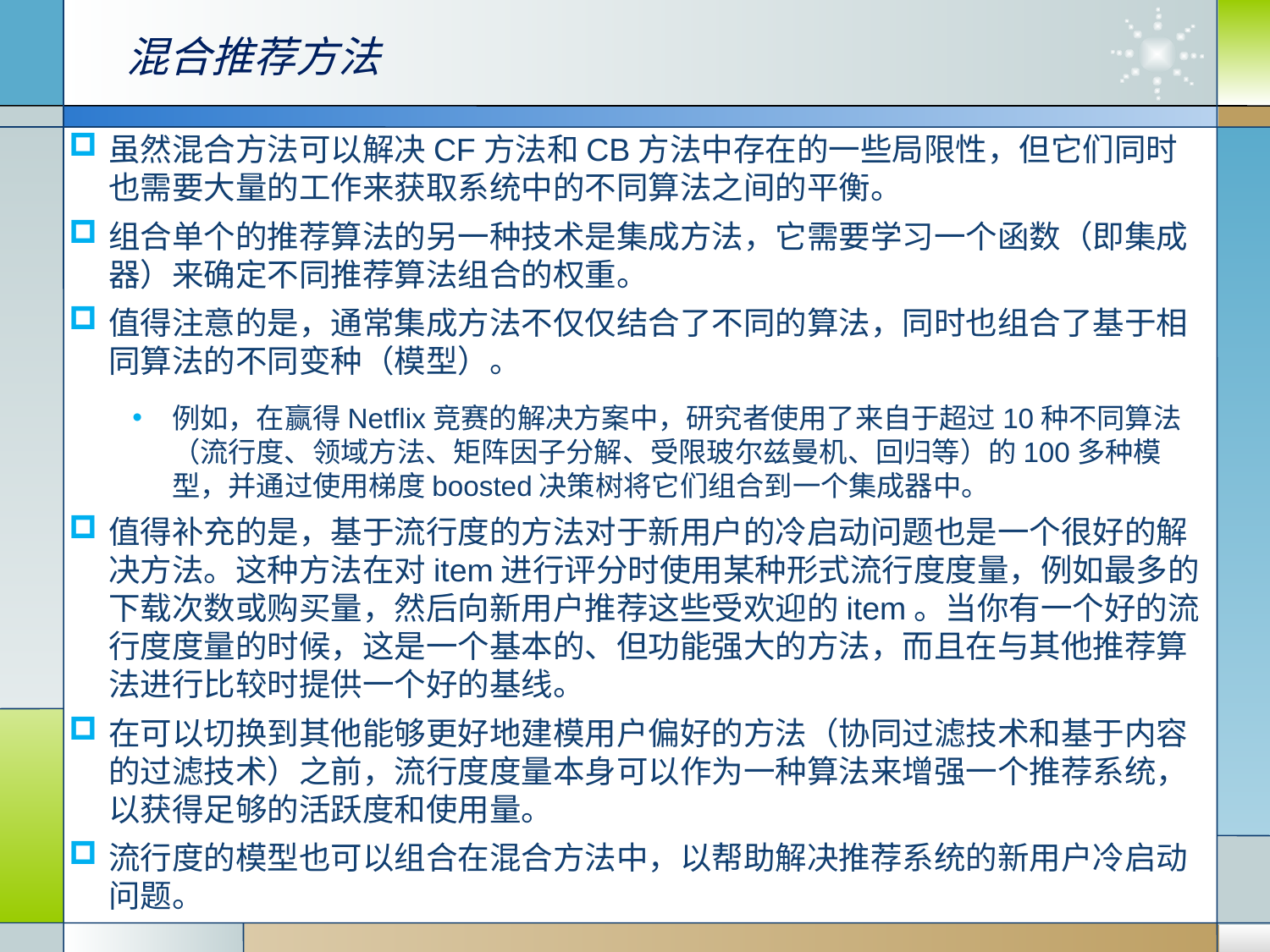

混合推荐方法
虽然混合方法可以解决CF方法和CB方法中存在的一些局限性，但它们同时也需要大量的工作来获取系统中的不同算法之间的平衡。
组合单个的推荐算法的另一种技术是集成方法，它需要学习一个函数（即集成器）来确定不同推荐算法组合的权重。
值得注意的是，通常集成方法不仅仅结合了不同的算法，同时也组合了基于相同算法的不同变种（模型）。
例如，在赢得Netflix竞赛的解决方案中，研究者使用了来自于超过10种不同算法（流行度、领域方法、矩阵因子分解、受限玻尔兹曼机、回归等）的100多种模型，并通过使用梯度boosted决策树将它们组合到一个集成器中。
值得补充的是，基于流行度的方法对于新用户的冷启动问题也是一个很好的解决方法。这种方法在对item进行评分时使用某种形式流行度度量，例如最多的下载次数或购买量，然后向新用户推荐这些受欢迎的item。当你有一个好的流行度度量的时候，这是一个基本的、但功能强大的方法，而且在与其他推荐算法进行比较时提供一个好的基线。
在可以切换到其他能够更好地建模用户偏好的方法（协同过滤技术和基于内容的过滤技术）之前，流行度度量本身可以作为一种算法来增强一个推荐系统，以获得足够的活跃度和使用量。
流行度的模型也可以组合在混合方法中，以帮助解决推荐系统的新用户冷启动问题。